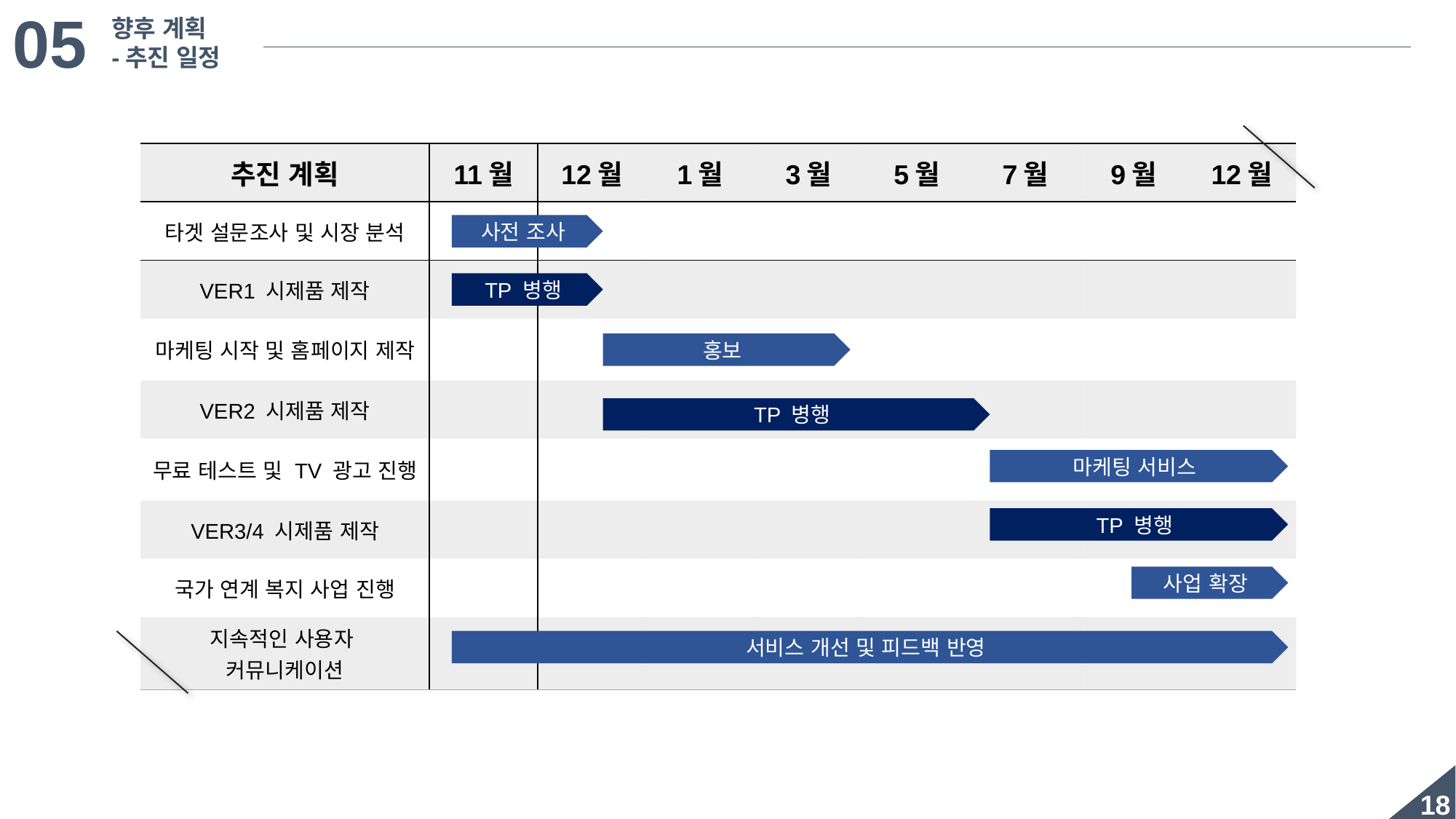

05
향후 계획
-추진 일정
| 추진 계획 | 11월 | 12월 | 1월 | 3월 | 5월 | 7월 | 9월 | 12월 |
| --- | --- | --- | --- | --- | --- | --- | --- | --- |
| 타겟 설문조사 및 시장 분석 |  |  |  |  |  |  |  |  |
| VER1 시제품 제작 |  |  |  |  |  |  |  |  |
| 마케팅 시작 및 홈페이지 제작 |  |  |  |  |  |  |  |  |
| VER2 시제품 제작 |  |  |  |  |  |  |  |  |
| 무료 테스트 및 TV 광고 진행 |  |  |  |  |  |  |  |  |
| VER3/4 시제품 제작 |  |  |  |  |  |  |  |  |
| 국가 연계 복지 사업 진행 |  |  |  |  |  |  |  |  |
| 지속적인 사용자 커뮤니케이션 |  |  |  |  |  |  |  |  |
사전 조사
TP 병행
홍보
TP 병행
마케팅 서비스
TP 병행
사업 확장
서비스 개선 및 피드백 반영
18